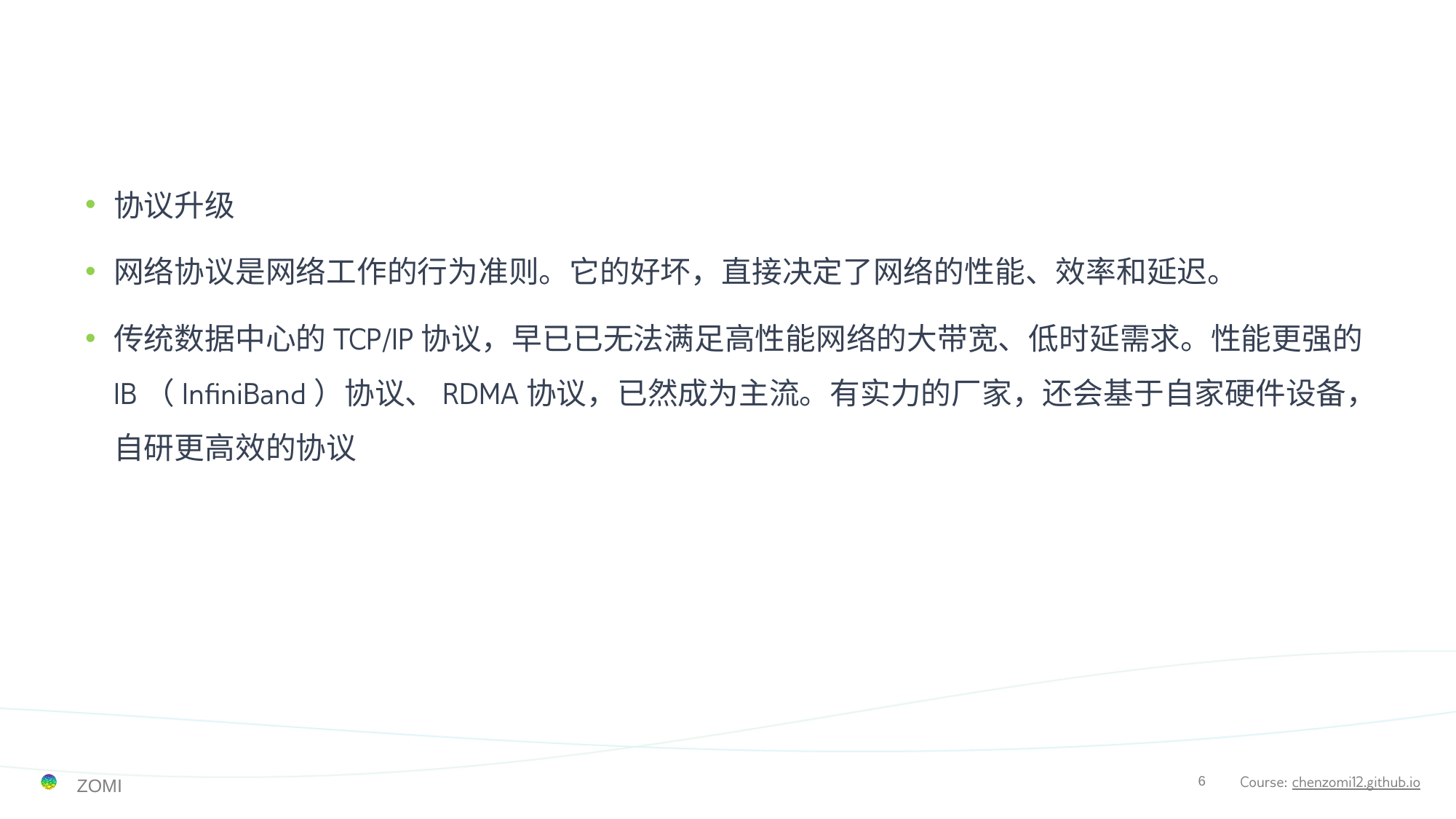

#
协议升级
网络协议是网络工作的行为准则。它的好坏，直接决定了网络的性能、效率和延迟。
传统数据中心的TCP/IP协议，早已已无法满足高性能网络的大带宽、低时延需求。性能更强的IB（InfiniBand）协议、RDMA协议，已然成为主流。有实力的厂家，还会基于自家硬件设备，自研更高效的协议